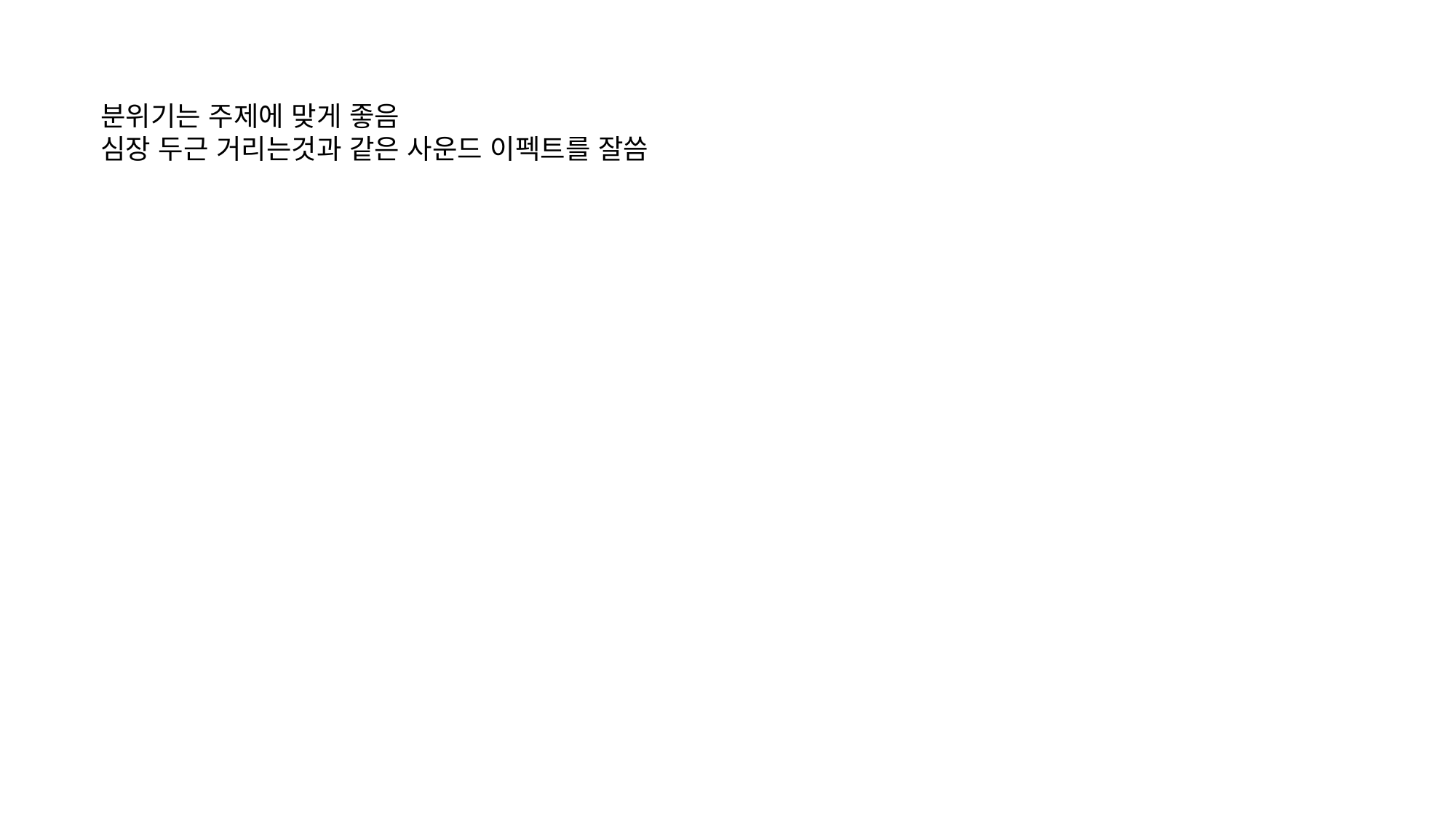

분위기는 주제에 맞게 좋음
심장 두근 거리는것과 같은 사운드 이펙트를 잘씀